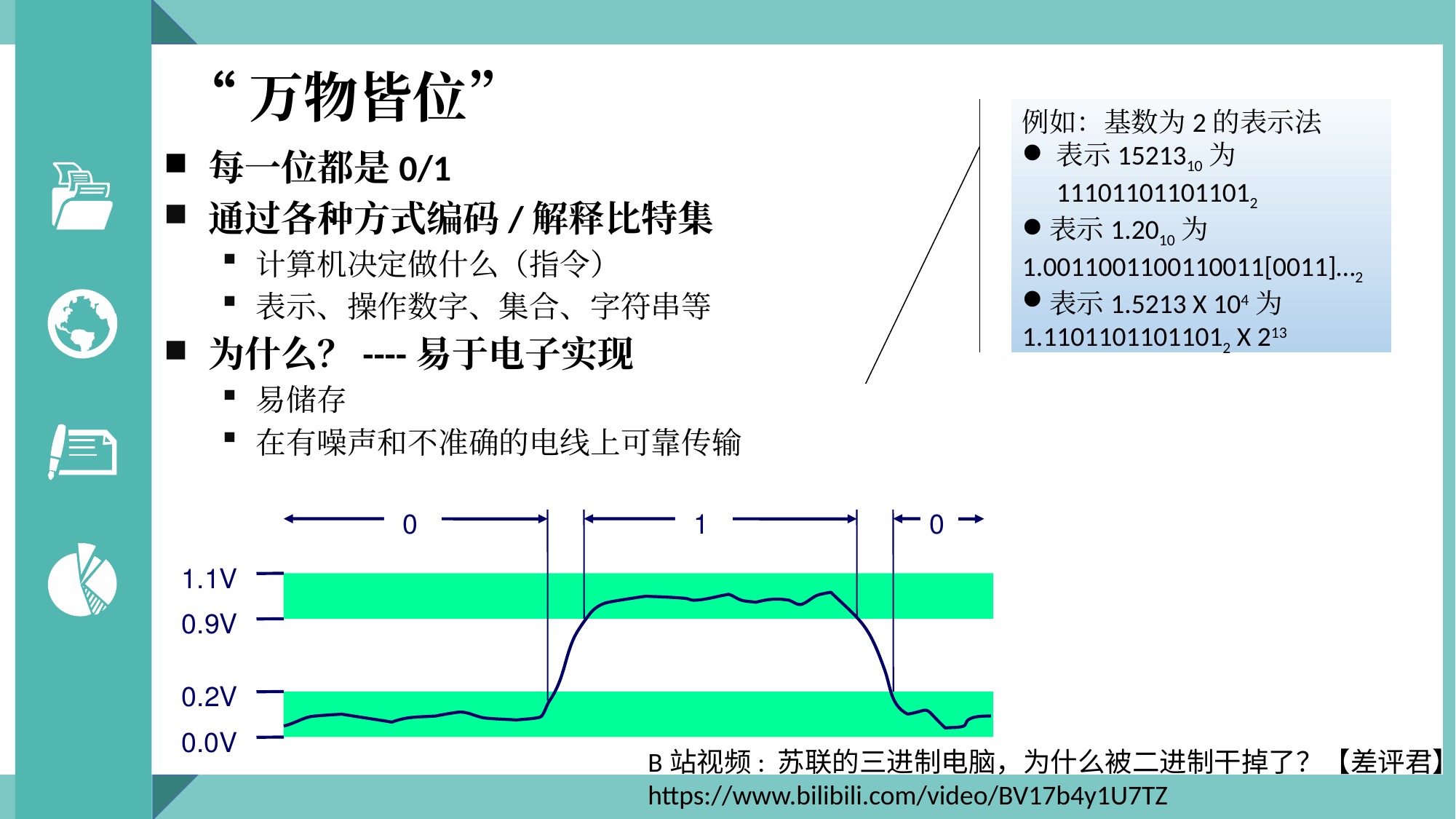

“万物皆位”
例如：基数为2的表示法
表示1521310为111011011011012
表示1.2010为1.0011001100110011[0011]…2
表示1.5213 X 104为1.11011011011012 X 213

每一位都是0/1
通过各种方式编码/解释比特集
计算机决定做什么（指令）
表示、操作数字、集合、字符串等
为什么？----易于电子实现
易储存
在有噪声和不准确的电线上可靠传输
0
1
0

1.1V

0.9V

0.2V

0.0V

B站视频: 苏联的三进制电脑，为什么被二进制干掉了？【差评君】
https://www.bilibili.com/video/BV17b4y1U7TZ